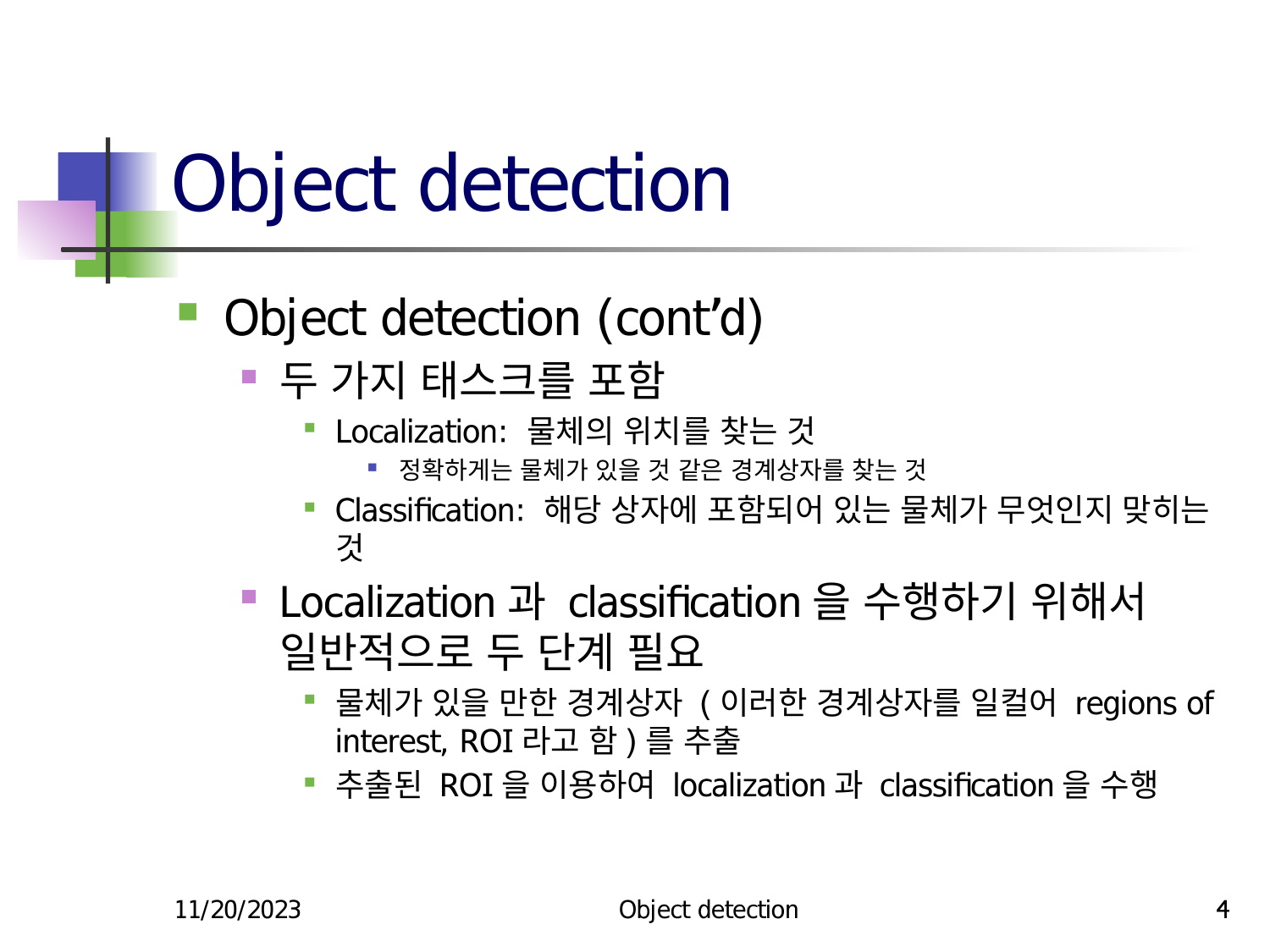

# Object detection
Object detection (cont’d)
두 가지 태스크를 포함
Localization: 물체의 위치를 찾는 것
정확하게는 물체가 있을 것 같은 경계상자를 찾는 것
Classification: 해당 상자에 포함되어 있는 물체가 무엇인지 맞히는 것
Localization과 classification을 수행하기 위해서 일반적으로 두 단계 필요
물체가 있을 만한 경계상자 (이러한 경계상자를 일컬어 regions of interest, ROI라고 함)를 추출
추출된 ROI을 이용하여 localization과 classification을 수행
11/20/2023
Object detection
4